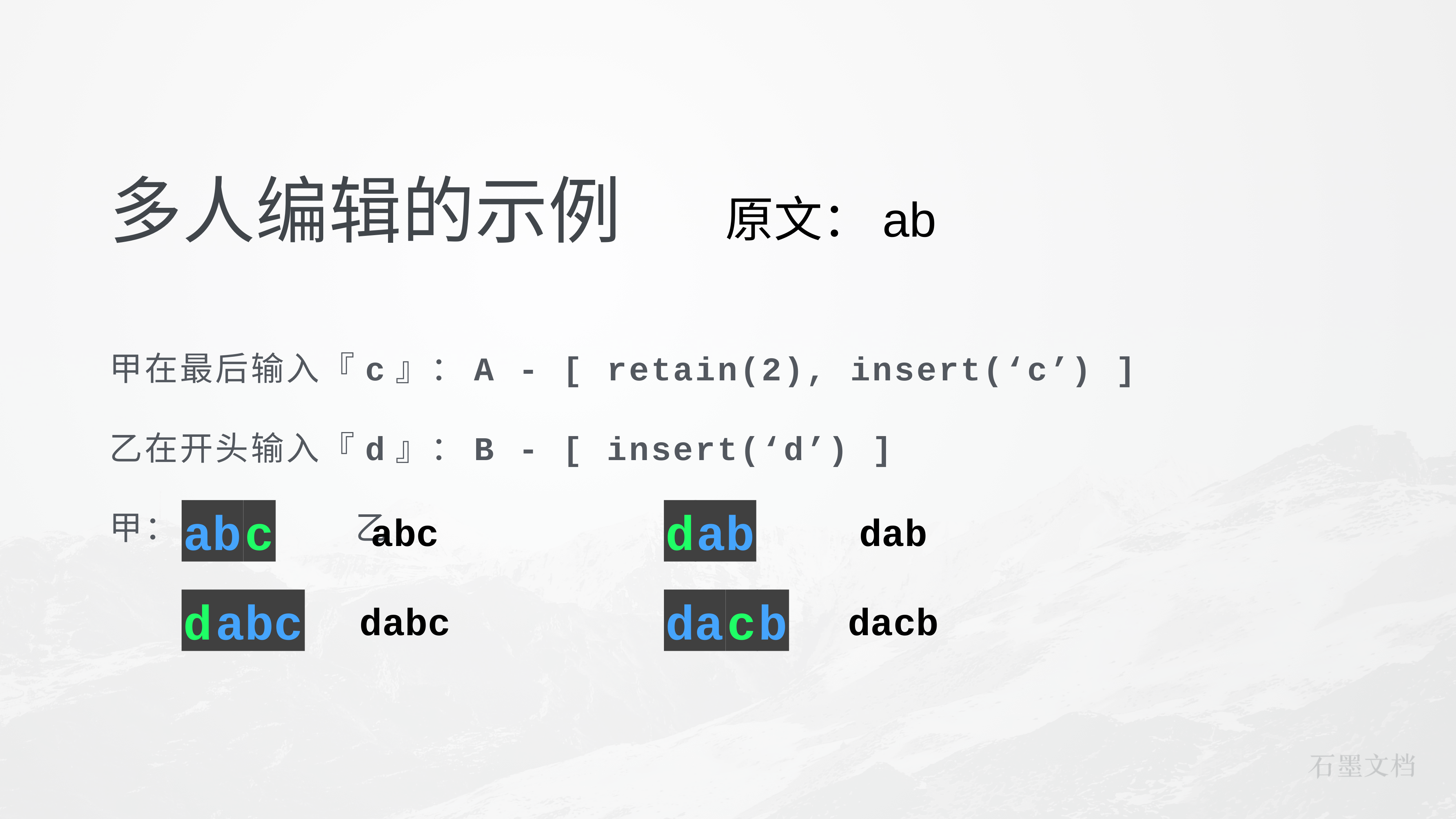

# 多人编辑的示例
原文：ab
甲在最后输入『c』：A - [ retain(2), insert(‘c’) ]
乙在开头输入『d』：B - [ insert(‘d’) ]
甲：                  乙：
ab
c
d
ab
abc
dab
d
abc
da
c
b
dabc
dacb